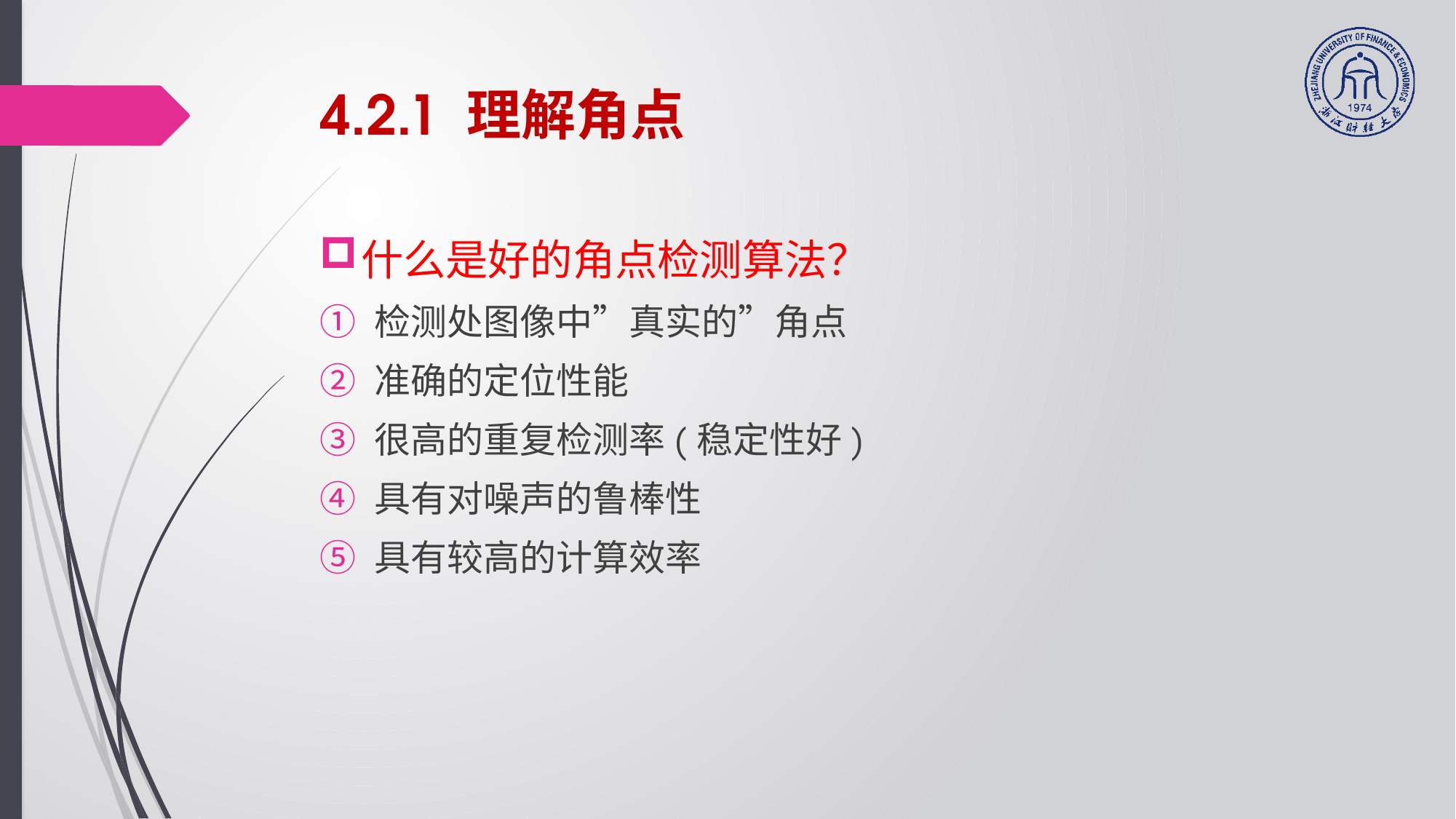

# 4.2.1 理解角点
什么是好的角点检测算法？
检测处图像中”真实的”角点
准确的定位性能
很高的重复检测率(稳定性好)
具有对噪声的鲁棒性
具有较高的计算效率